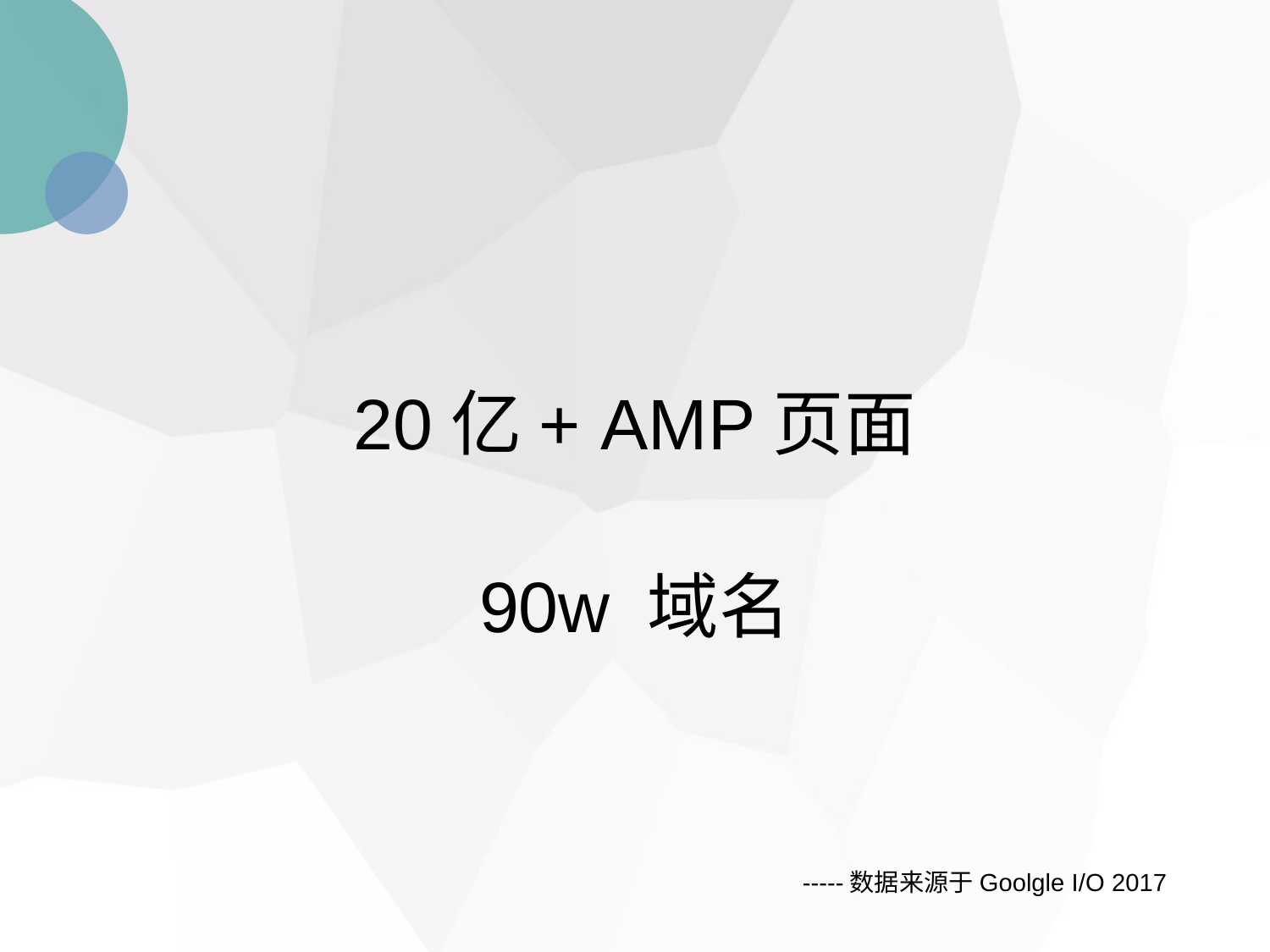

20亿+ AMP页面
90w 域名
-----数据来源于Goolgle I/O 2017